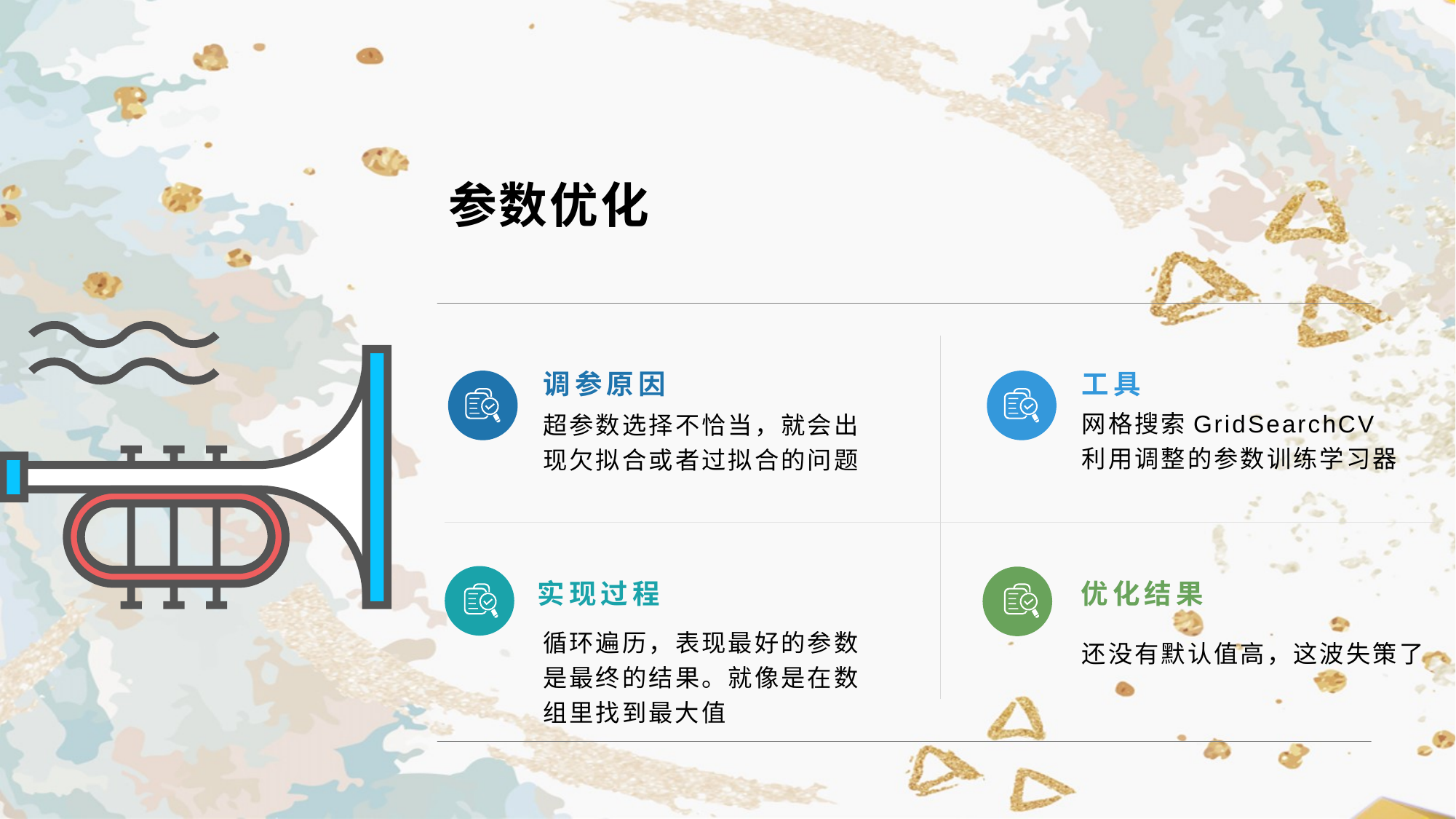

参数优化

调参原因
工具

网格搜索GridSearchCV
利用调整的参数训练学习器
超参数选择不恰当，就会出现欠拟合或者过拟合的问题

实现过程
优化结果

循环遍历，表现最好的参数是最终的结果。就像是在数组里找到最大值
还没有默认值高，这波失策了